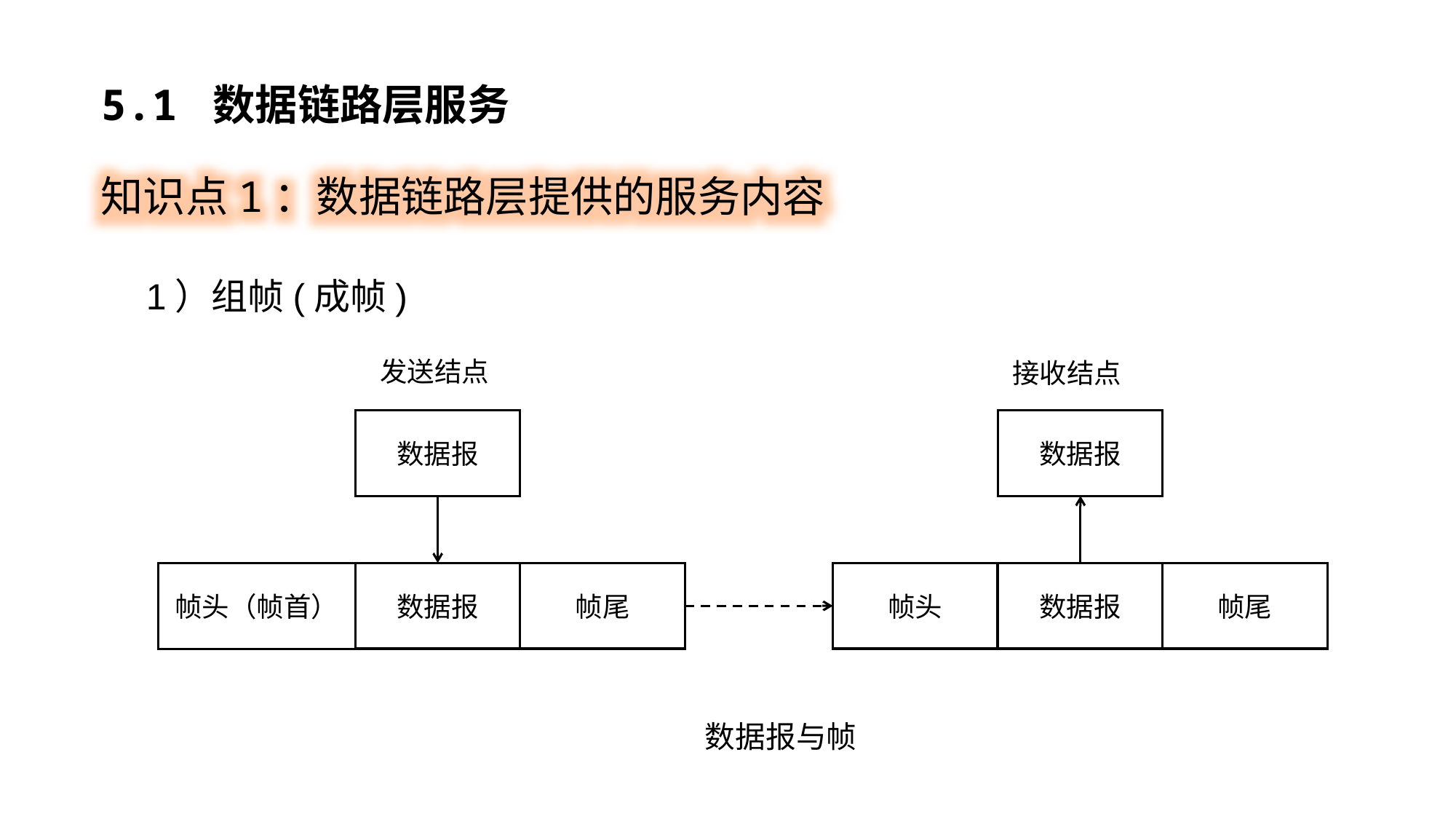

5.1 数据链路层服务
知识点1：数据链路层提供的服务内容
1）组帧(成帧)
发送结点
接收结点
数据报
数据报
帧头（帧首）
数据报
帧尾
帧头
数据报
帧尾
数据报与帧